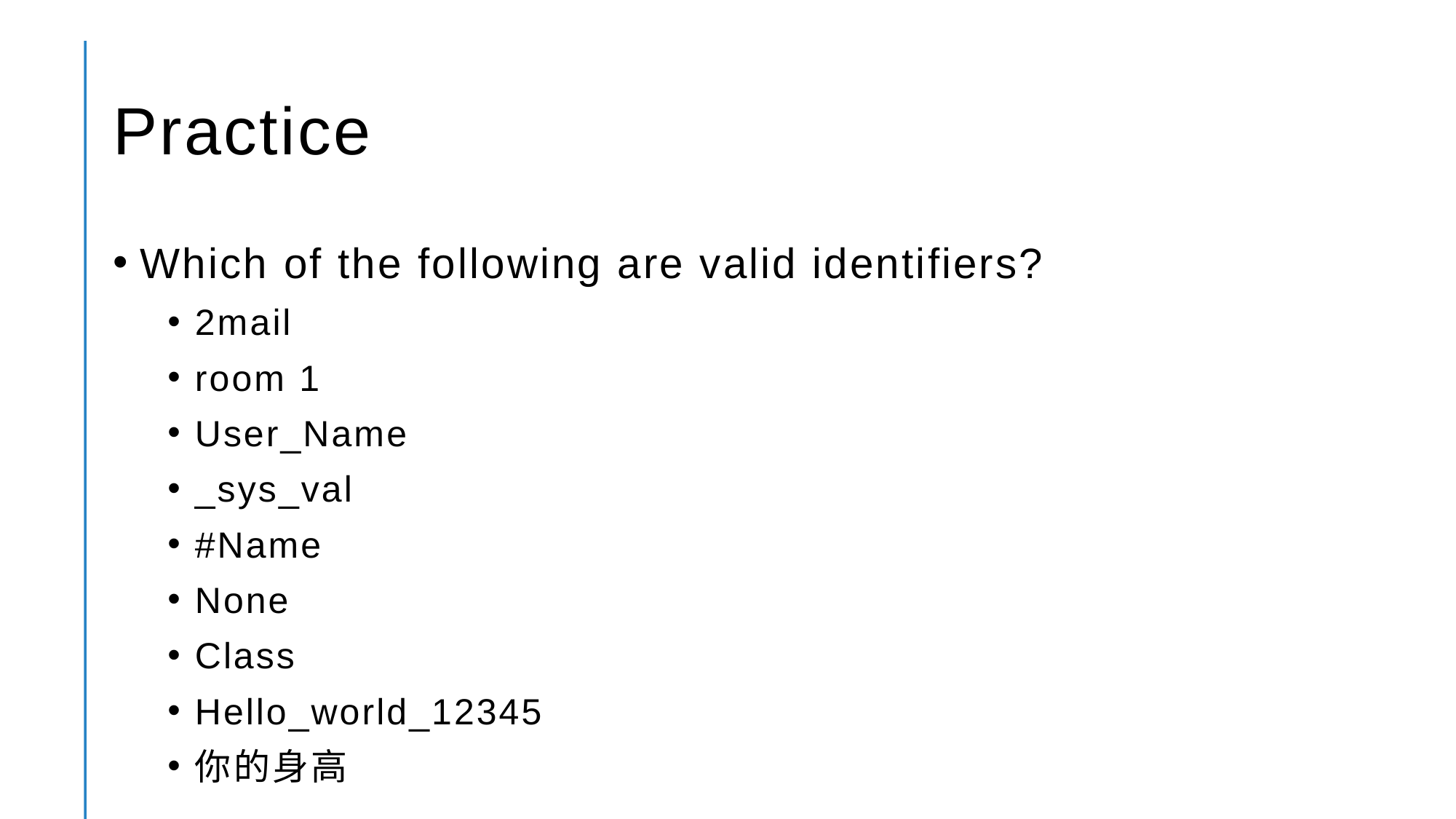

# Practice
Which of the following are valid identifiers?
2mail
room 1
User_Name
_sys_val
#Name
None
Class
Hello_world_12345
你的身高